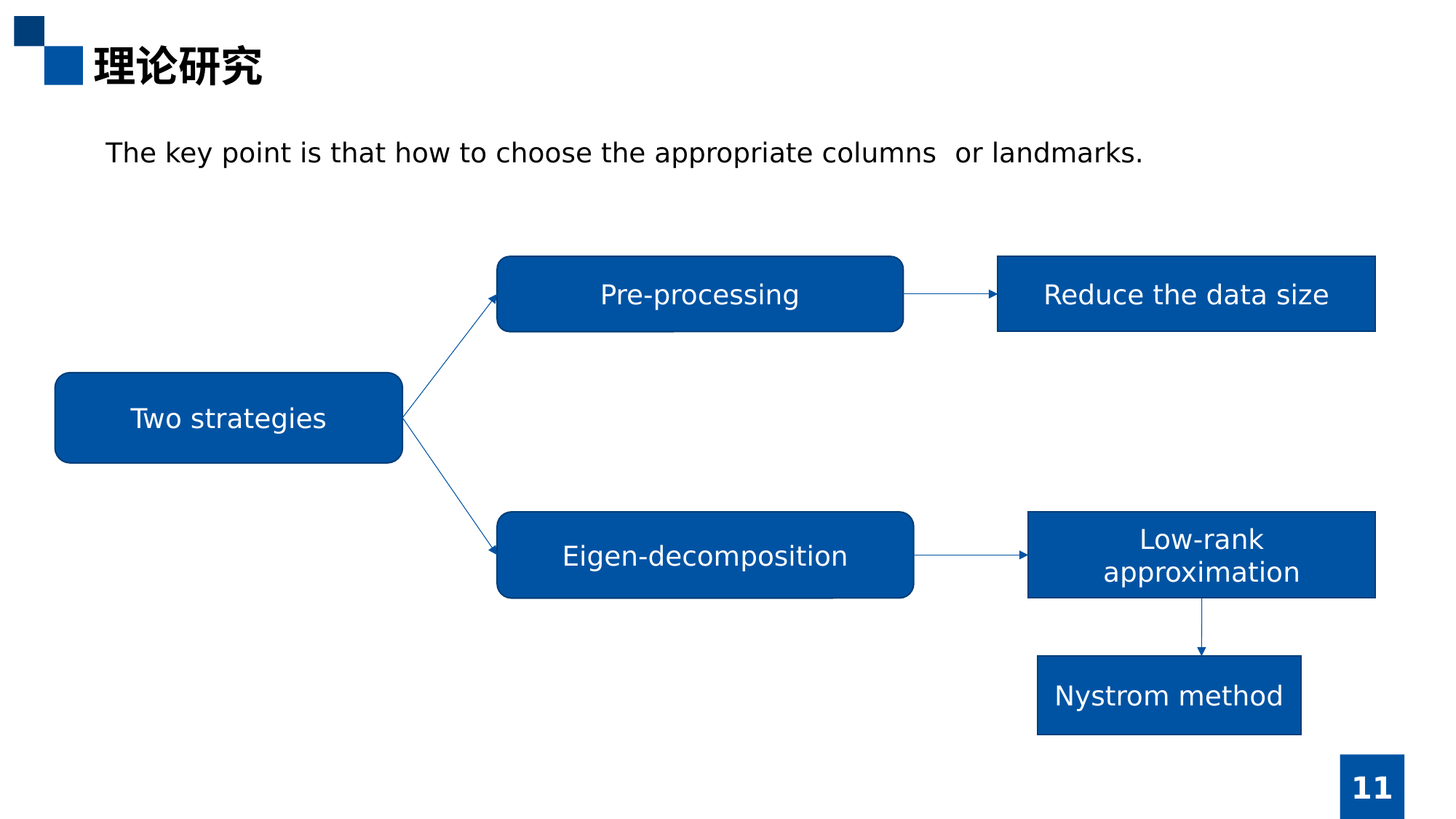

理论研究
The key point is that how to choose the appropriate columns  or landmarks.
Pre-processing
Reduce the data size
Two strategies
Eigen-decomposition
Low-rank approximation
Nystrom method
11